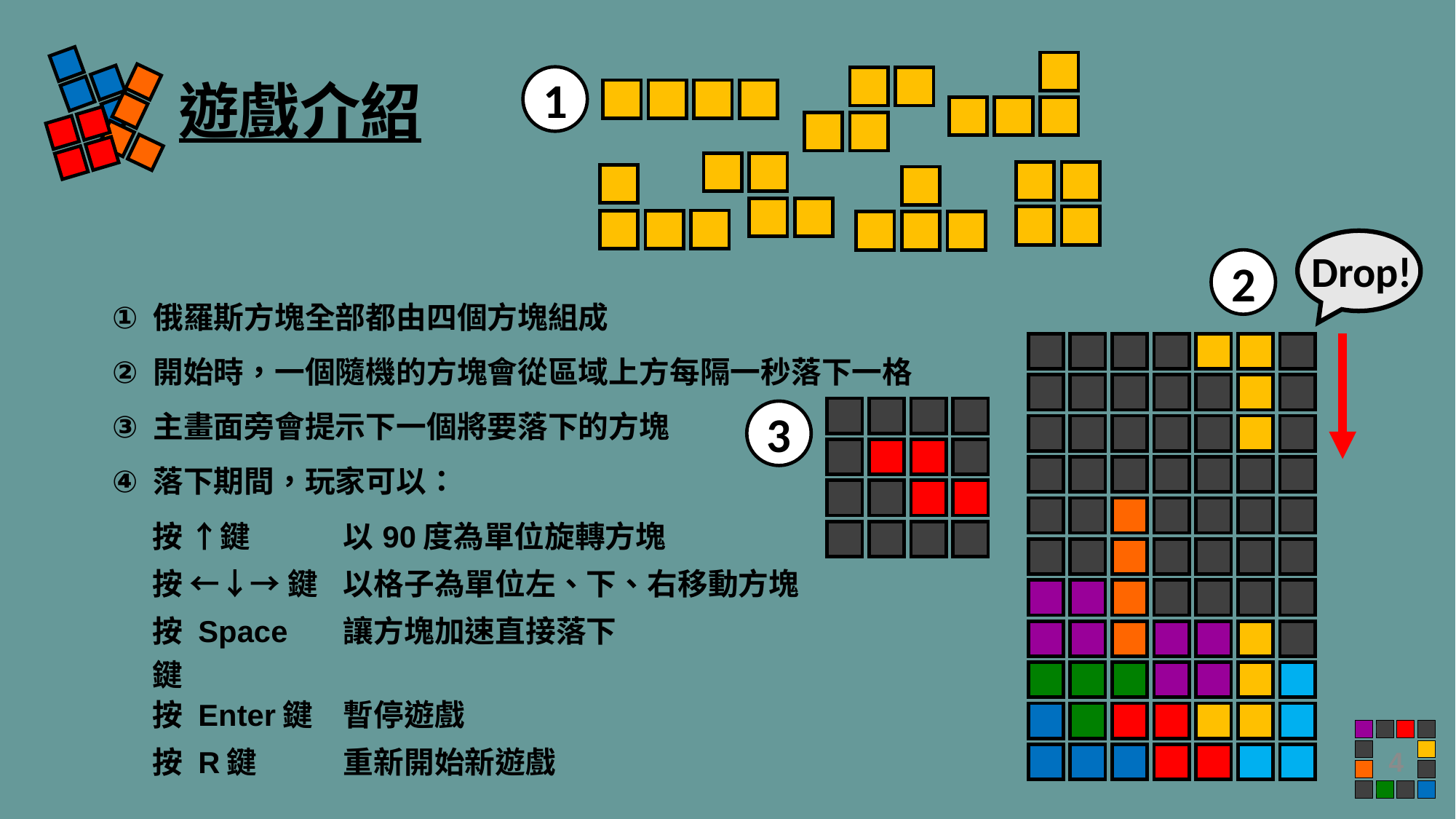

1
遊戲介紹

Drop!
2
俄羅斯方塊全部都由四個方塊組成
開始時，一個隨機的方塊會從區域上方每隔一秒落下一格
主畫面旁會提示下一個將要落下的方塊
落下期間，玩家可以：

3
| 按 ↑鍵 | 以90度為單位旋轉方塊 |
| --- | --- |
| 按 ←↓→ 鍵 | 以格子為單位左、下、右移動方塊 |
| 按 Space鍵 | 讓方塊加速直接落下 |
| 按 Enter鍵 | 暫停遊戲 |
| 按 R鍵 | 重新開始新遊戲 |
4